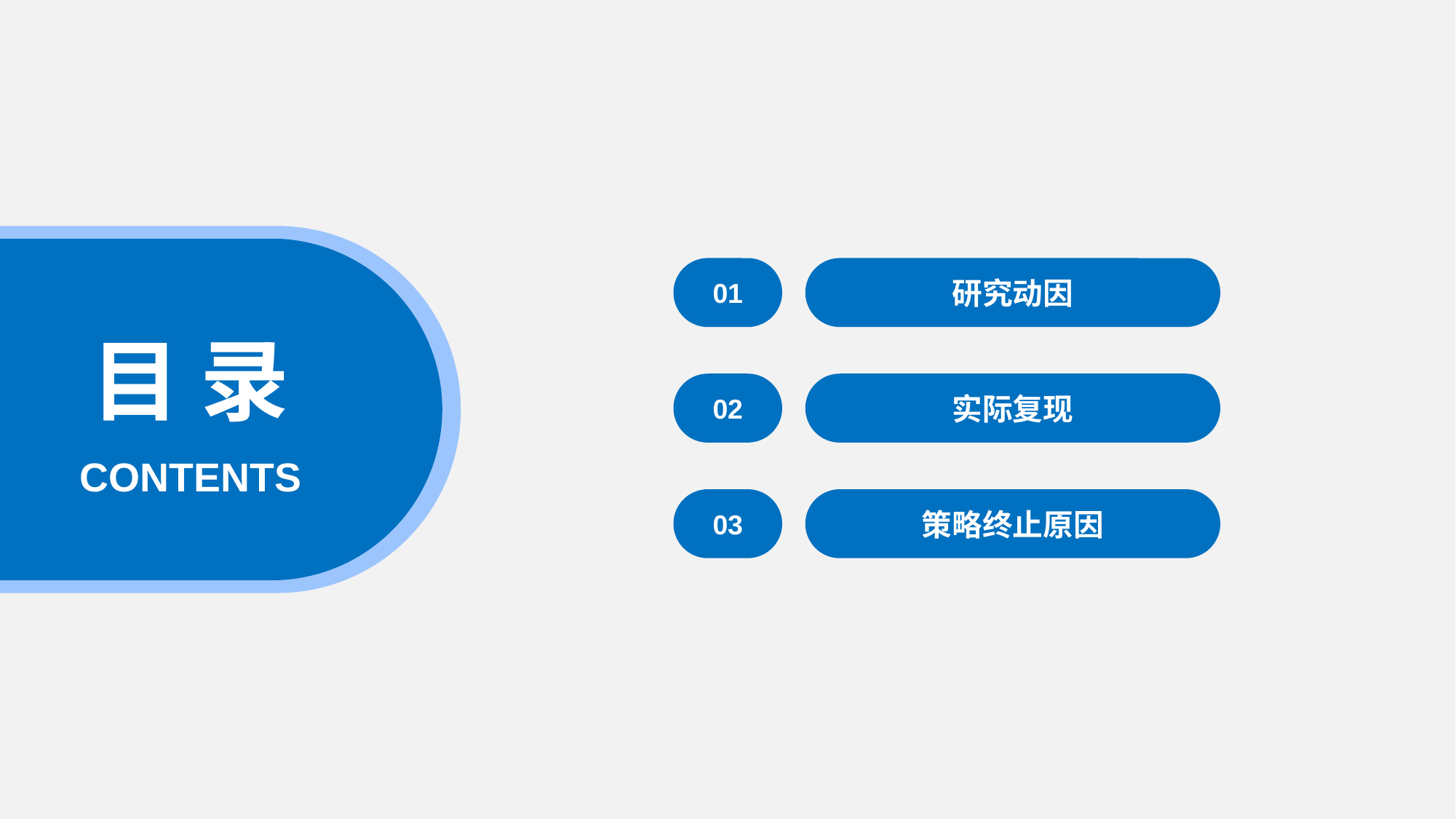

01
研究动因
目 录
02
实际复现
CONTENTS
03
策略终止原因